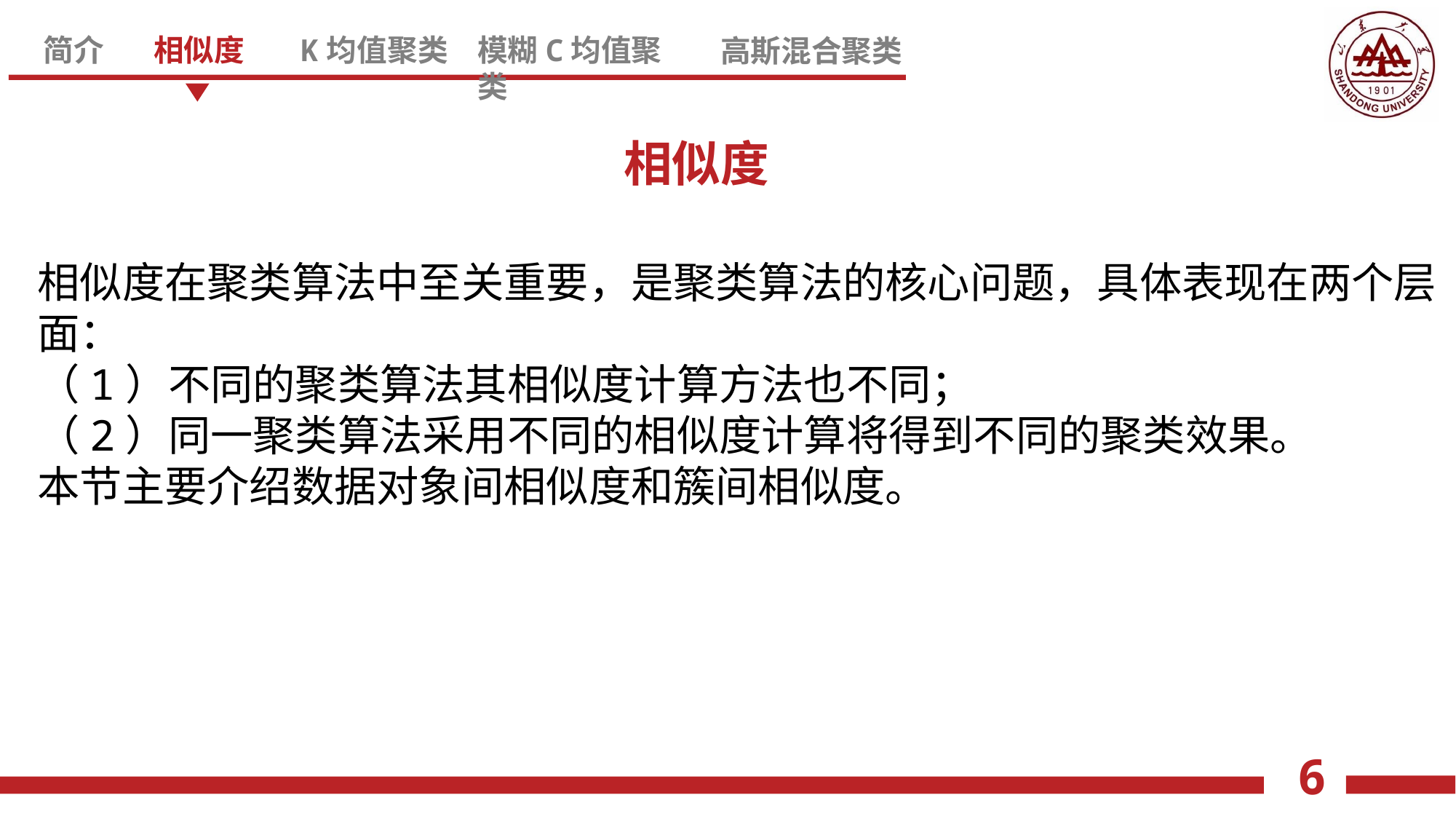

相似度
相似度在聚类算法中至关重要，是聚类算法的核心问题，具体表现在两个层
面：
（1）不同的聚类算法其相似度计算方法也不同；
（2）同一聚类算法采用不同的相似度计算将得到不同的聚类效果。
本节主要介绍数据对象间相似度和簇间相似度。